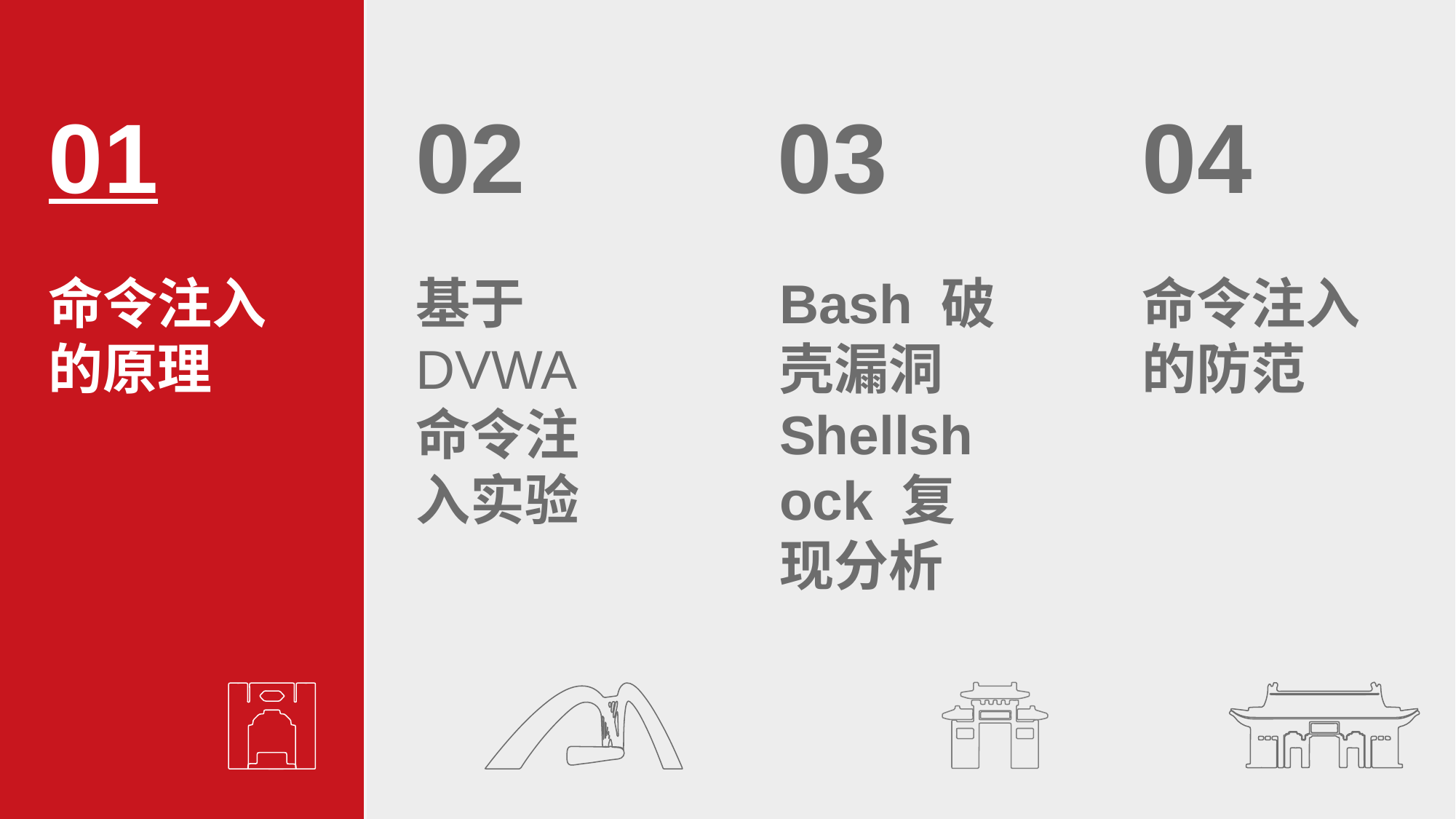

01
02
03
04
命令注入的原理
基于DVWA命令注入实验
Bash 破壳漏洞Shellshock 复现分析
命令注入的防范